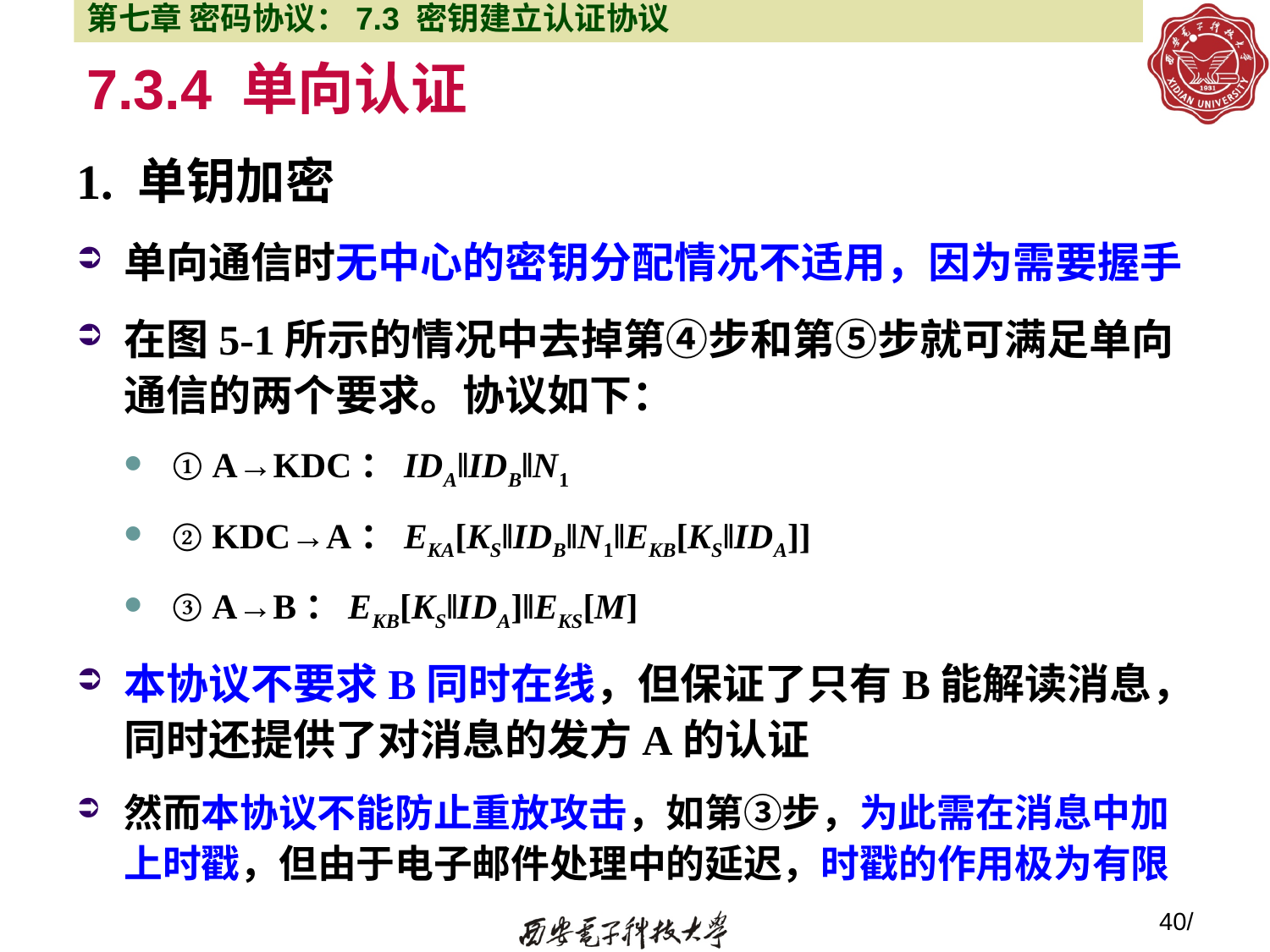

第七章 密码协议：7.3 密钥建立认证协议
# 7.3.4 单向认证
1. 单钥加密
单向通信时无中心的密钥分配情况不适用，因为需要握手
在图5-1所示的情况中去掉第④步和第⑤步就可满足单向通信的两个要求。协议如下：
① A→KDC：IDA‖IDB‖N1
② KDC→A：EKA[KS‖IDB‖N1‖EKB[KS‖IDA]]
③ A→B：EKB[KS‖IDA]‖EKS[M]
本协议不要求B同时在线，但保证了只有B能解读消息，同时还提供了对消息的发方A的认证
然而本协议不能防止重放攻击，如第③步，为此需在消息中加上时戳，但由于电子邮件处理中的延迟，时戳的作用极为有限
40/